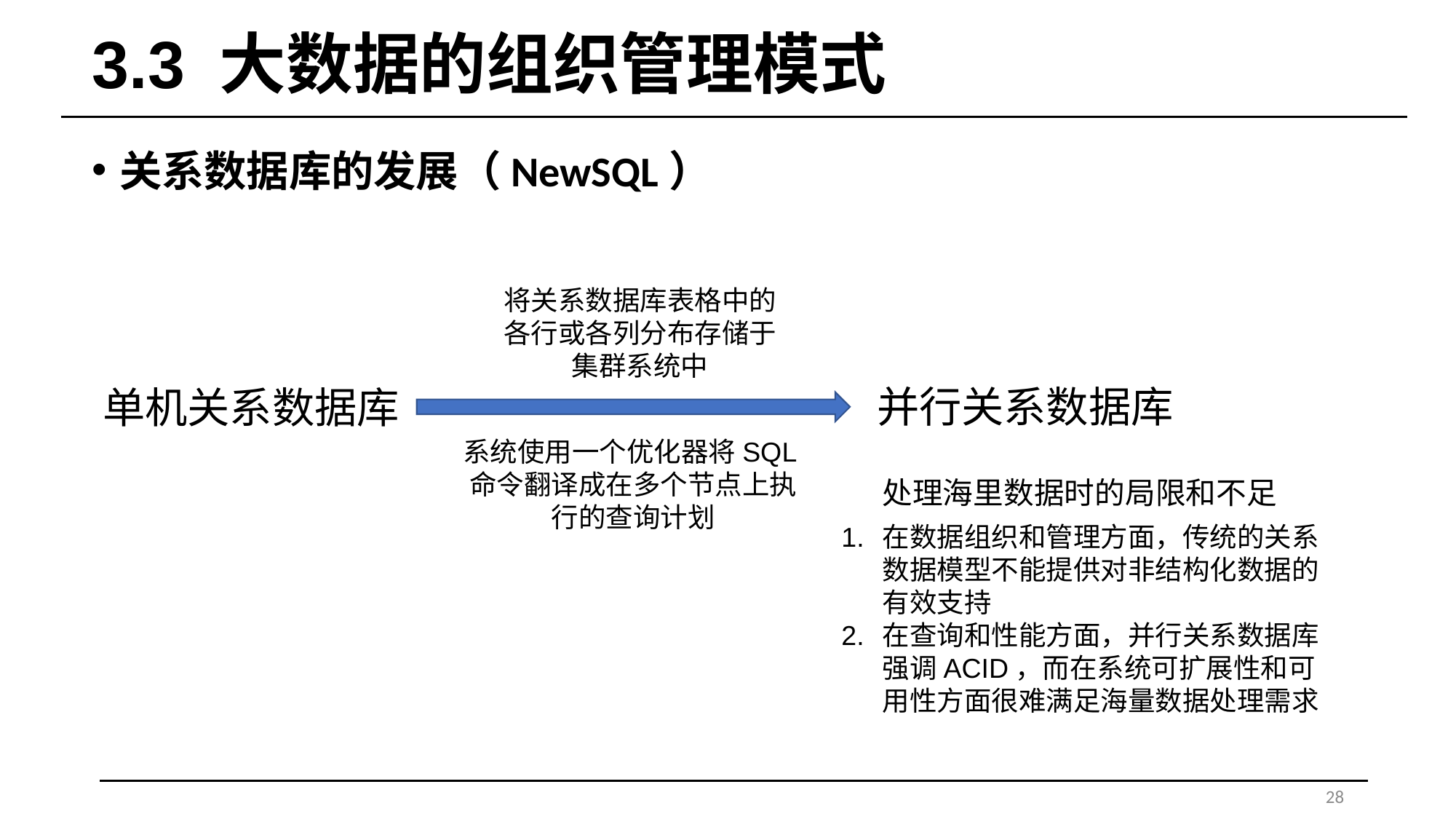

# 3.3 大数据的组织管理模式
关系数据库的发展（NewSQL）
将关系数据库表格中的各行或各列分布存储于集群系统中
并行关系数据库
单机关系数据库

系统使用一个优化器将SQL命令翻译成在多个节点上执行的查询计划
     处理海里数据时的局限和不足
在数据组织和管理方面，传统的关系数据模型不能提供对非结构化数据的有效支持
在查询和性能方面，并行关系数据库强调ACID，而在系统可扩展性和可用性方面很难满足海量数据处理需求
28